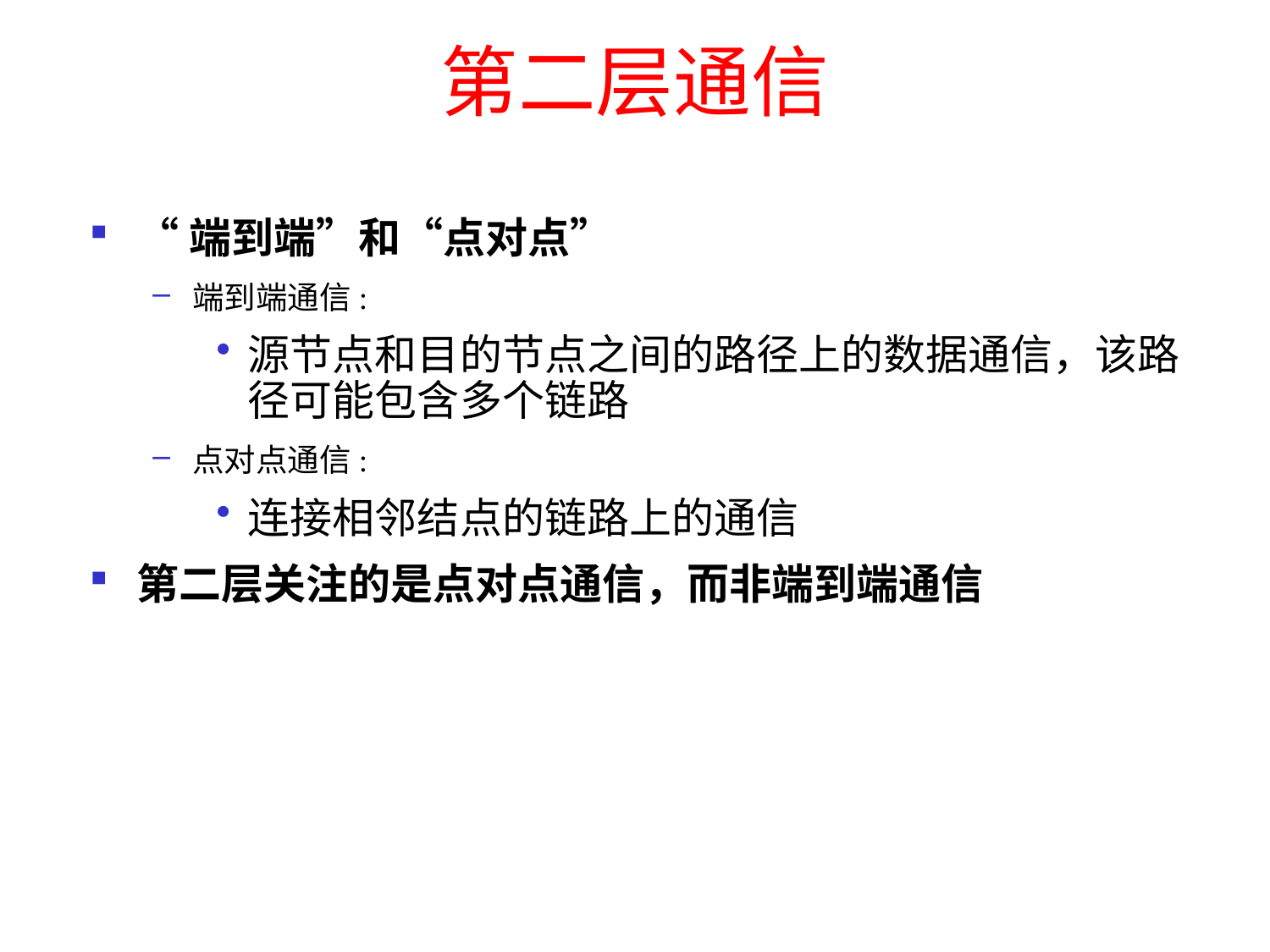

# 第二层通信
“端到端”和“点对点”
端到端通信:
源节点和目的节点之间的路径上的数据通信，该路径可能包含多个链路
点对点通信:
连接相邻结点的链路上的通信
第二层关注的是点对点通信，而非端到端通信